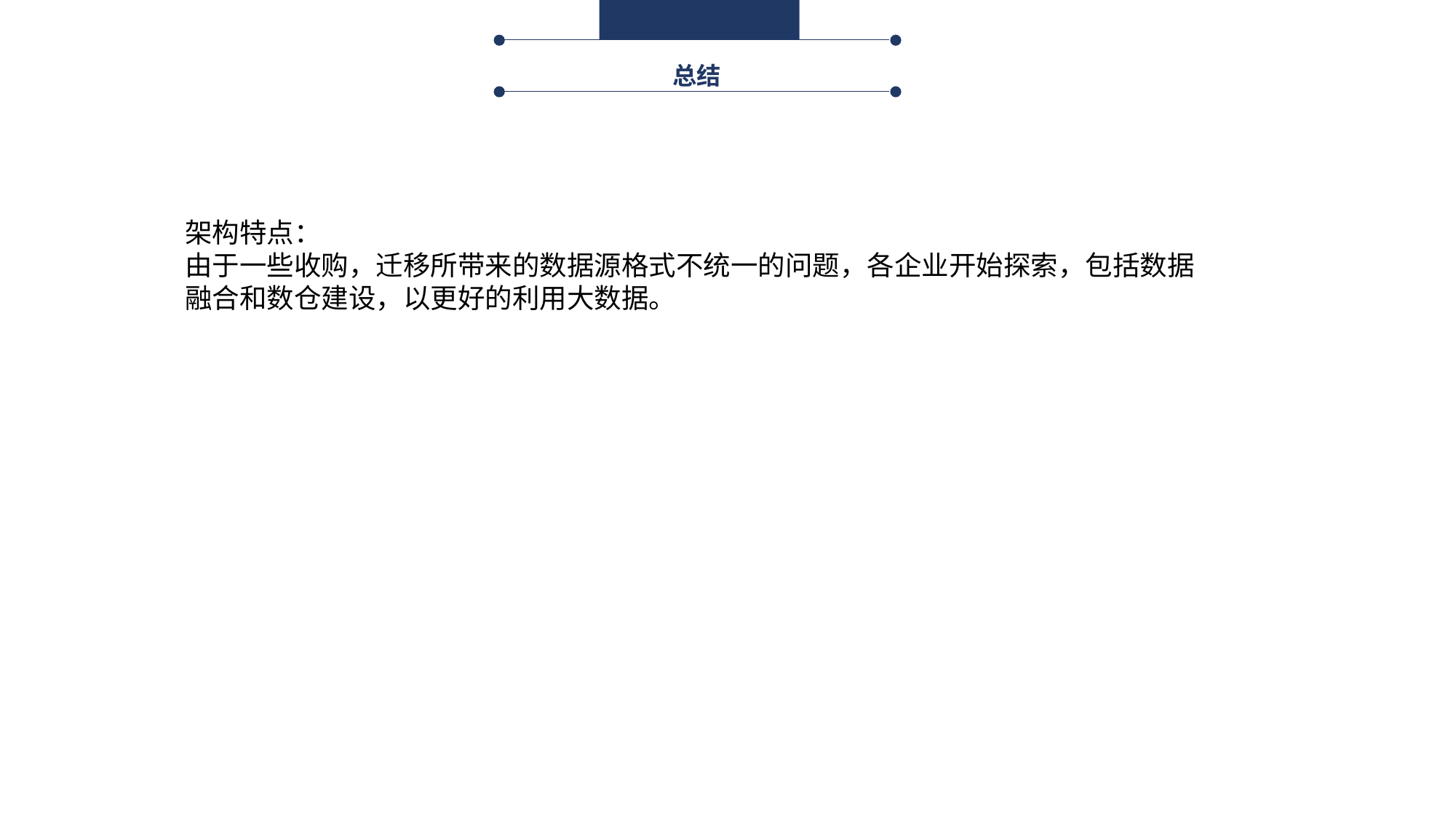

总结
架构特点：
由于一些收购，迁移所带来的数据源格式不统一的问题，各企业开始探索，包括数据融合和数仓建设，以更好的利用大数据。